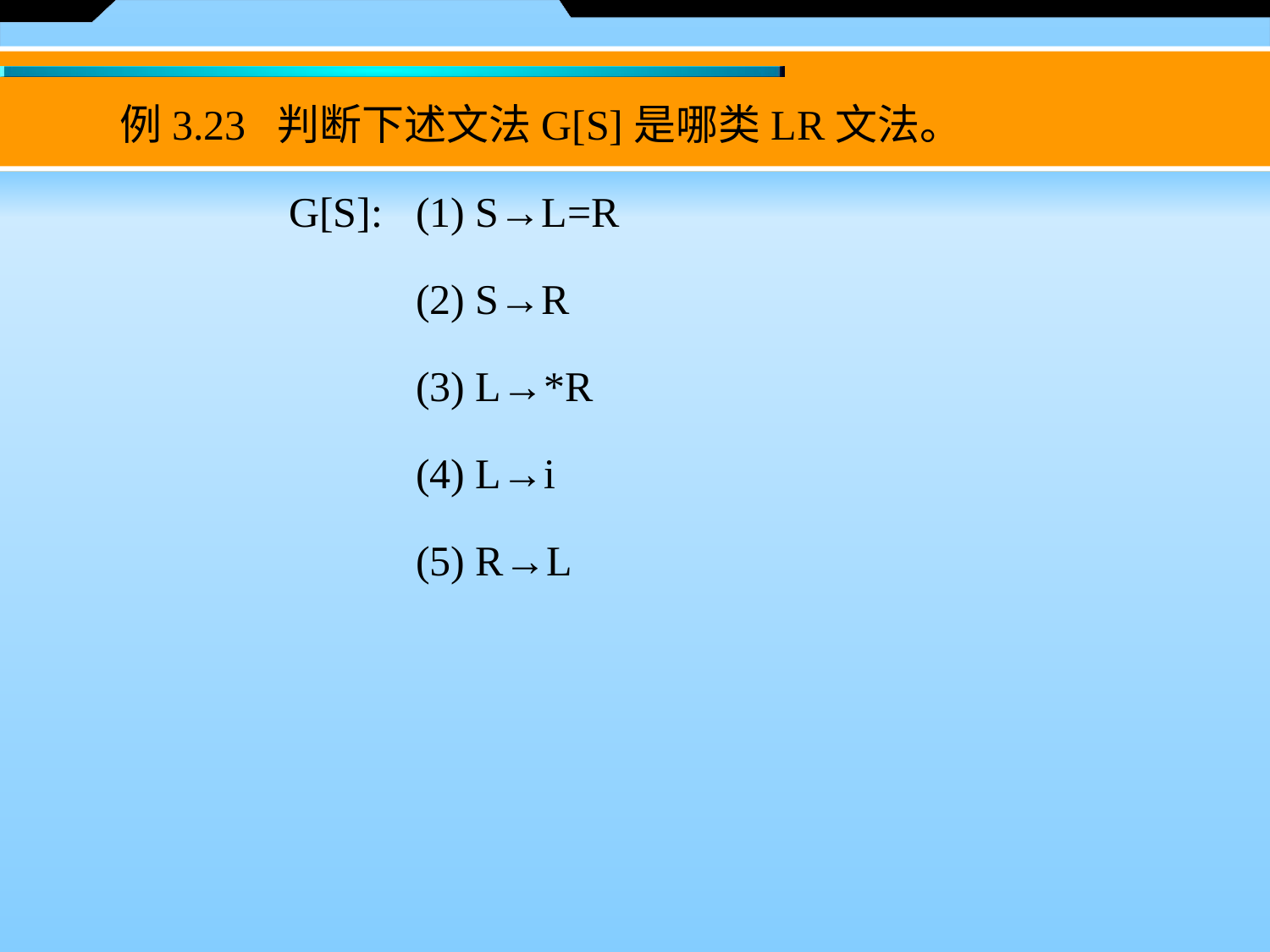

例3.23  判断下述文法G[S]是哪类LR文法。
　　		G[S]:	(1) S→L=R
			(2) S→R
			(3) L→*R
			(4) L→i
			(5) R→L